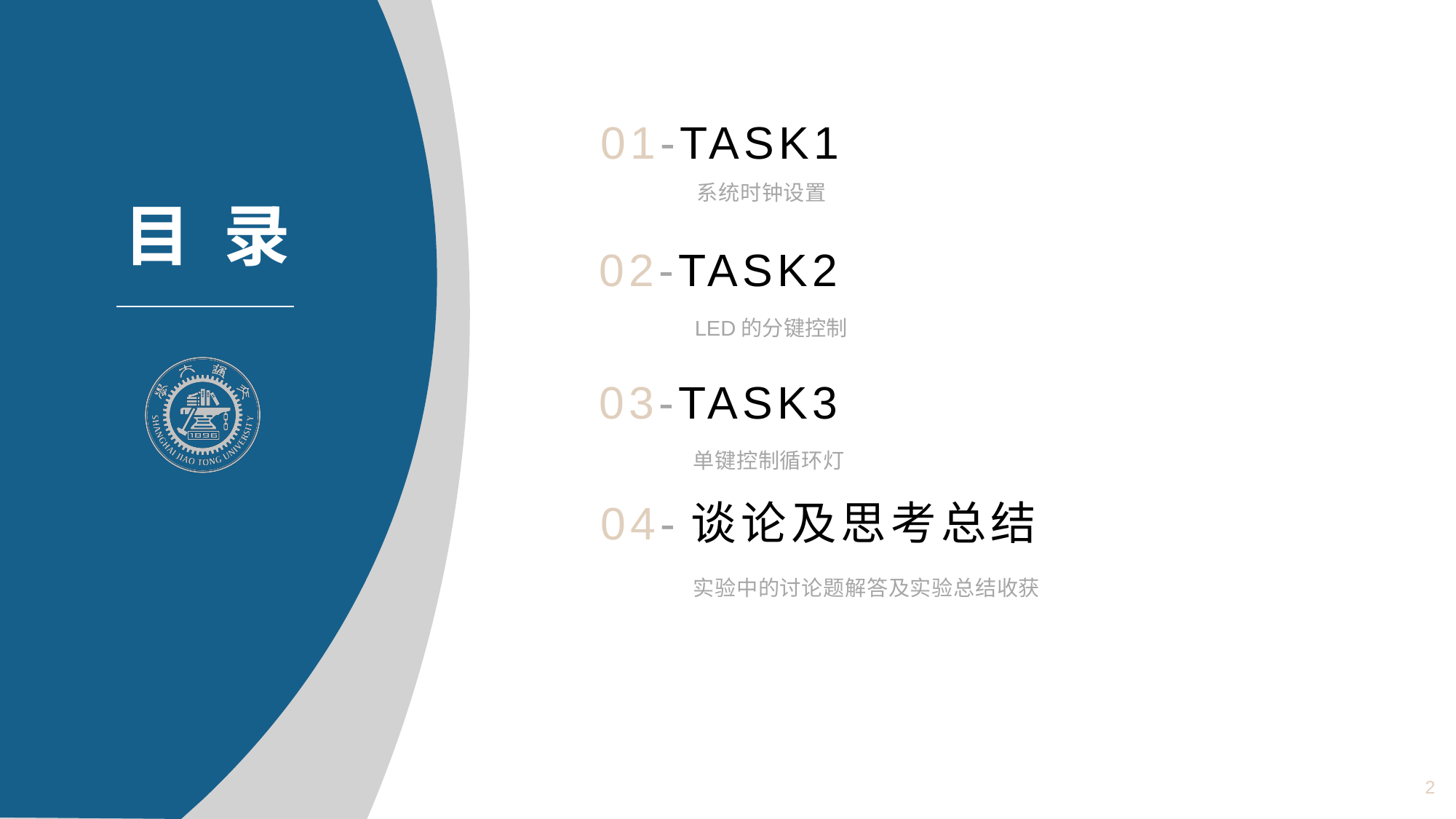

01-TASK1
系统时钟设置
02-TASK2
LED的分键控制
03-TASK3
单键控制循环灯
04-谈论及思考总结
实验中的讨论题解答及实验总结收获
2